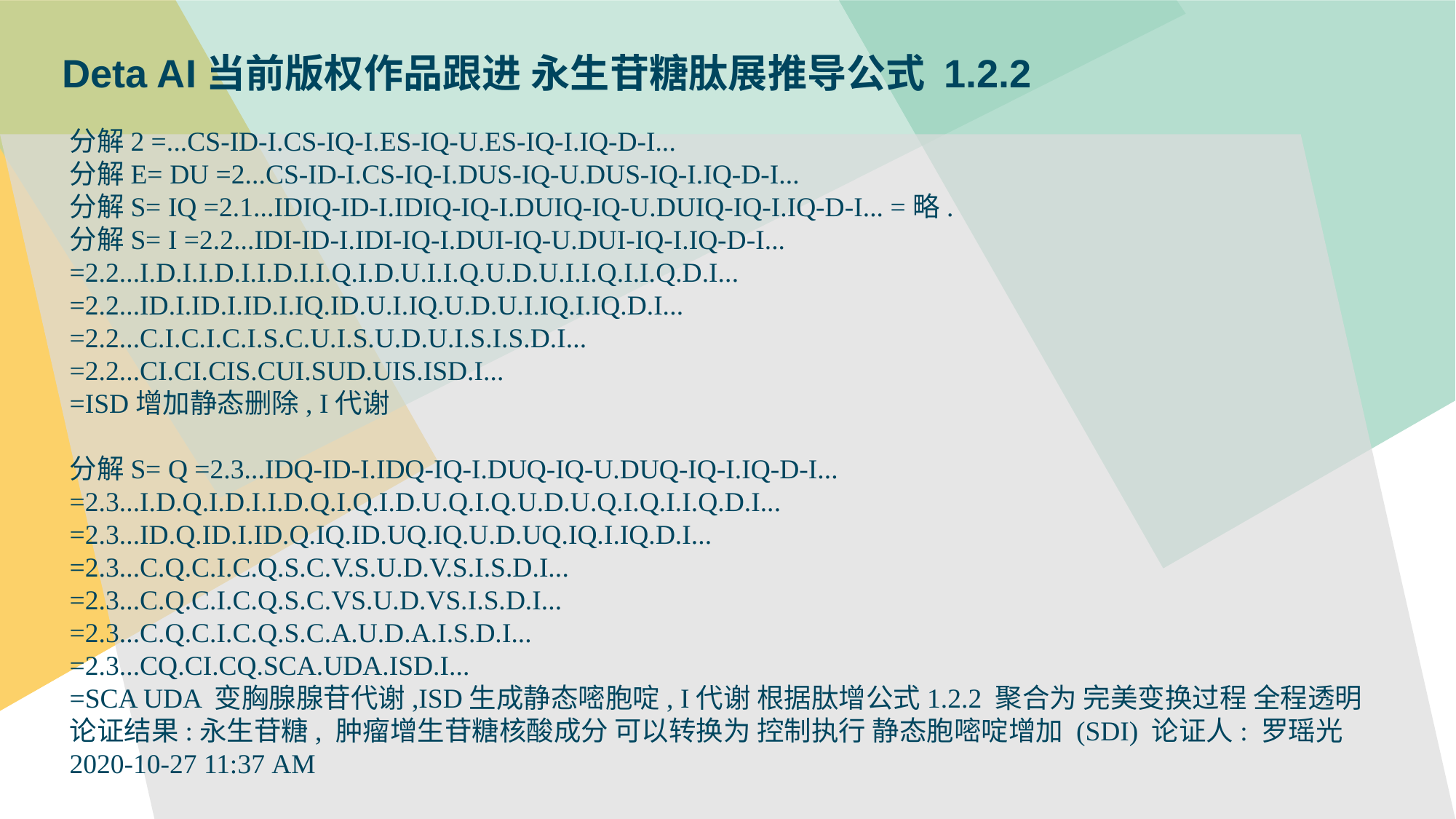

Deta AI当前版权作品跟进 永生苷糖肽展推导公式 1.2.2
分解2 =...CS-ID-I.CS-IQ-I.ES-IQ-U.ES-IQ-I.IQ-D-I...
分解E= DU =2...CS-ID-I.CS-IQ-I.DUS-IQ-U.DUS-IQ-I.IQ-D-I...
分解S= IQ =2.1...IDIQ-ID-I.IDIQ-IQ-I.DUIQ-IQ-U.DUIQ-IQ-I.IQ-D-I... =略.
分解S= I =2.2...IDI-ID-I.IDI-IQ-I.DUI-IQ-U.DUI-IQ-I.IQ-D-I...
=2.2...I.D.I.I.D.I.I.D.I.I.Q.I.D.U.I.I.Q.U.D.U.I.I.Q.I.I.Q.D.I...
=2.2...ID.I.ID.I.ID.I.IQ.ID.U.I.IQ.U.D.U.I.IQ.I.IQ.D.I...
=2.2...C.I.C.I.C.I.S.C.U.I.S.U.D.U.I.S.I.S.D.I...
=2.2...CI.CI.CIS.CUI.SUD.UIS.ISD.I...
=ISD增加静态删除, I代谢

分解S= Q =2.3...IDQ-ID-I.IDQ-IQ-I.DUQ-IQ-U.DUQ-IQ-I.IQ-D-I...
=2.3...I.D.Q.I.D.I.I.D.Q.I.Q.I.D.U.Q.I.Q.U.D.U.Q.I.Q.I.I.Q.D.I...
=2.3...ID.Q.ID.I.ID.Q.IQ.ID.UQ.IQ.U.D.UQ.IQ.I.IQ.D.I...
=2.3...C.Q.C.I.C.Q.S.C.V.S.U.D.V.S.I.S.D.I...
=2.3...C.Q.C.I.C.Q.S.C.VS.U.D.VS.I.S.D.I...
=2.3...C.Q.C.I.C.Q.S.C.A.U.D.A.I.S.D.I...
=2.3...CQ.CI.CQ.SCA.UDA.ISD.I...
=SCA UDA 变胸腺腺苷代谢,ISD生成静态嘧胞啶, I代谢 根据肽增公式1.2.2 聚合为 完美变换过程 全程透明
论证结果:永生苷糖, 肿瘤增生苷糖核酸成分 可以转换为 控制执行 静态胞嘧啶增加 (SDI) 论证人: 罗瑶光 2020-10-27 11:37 AM